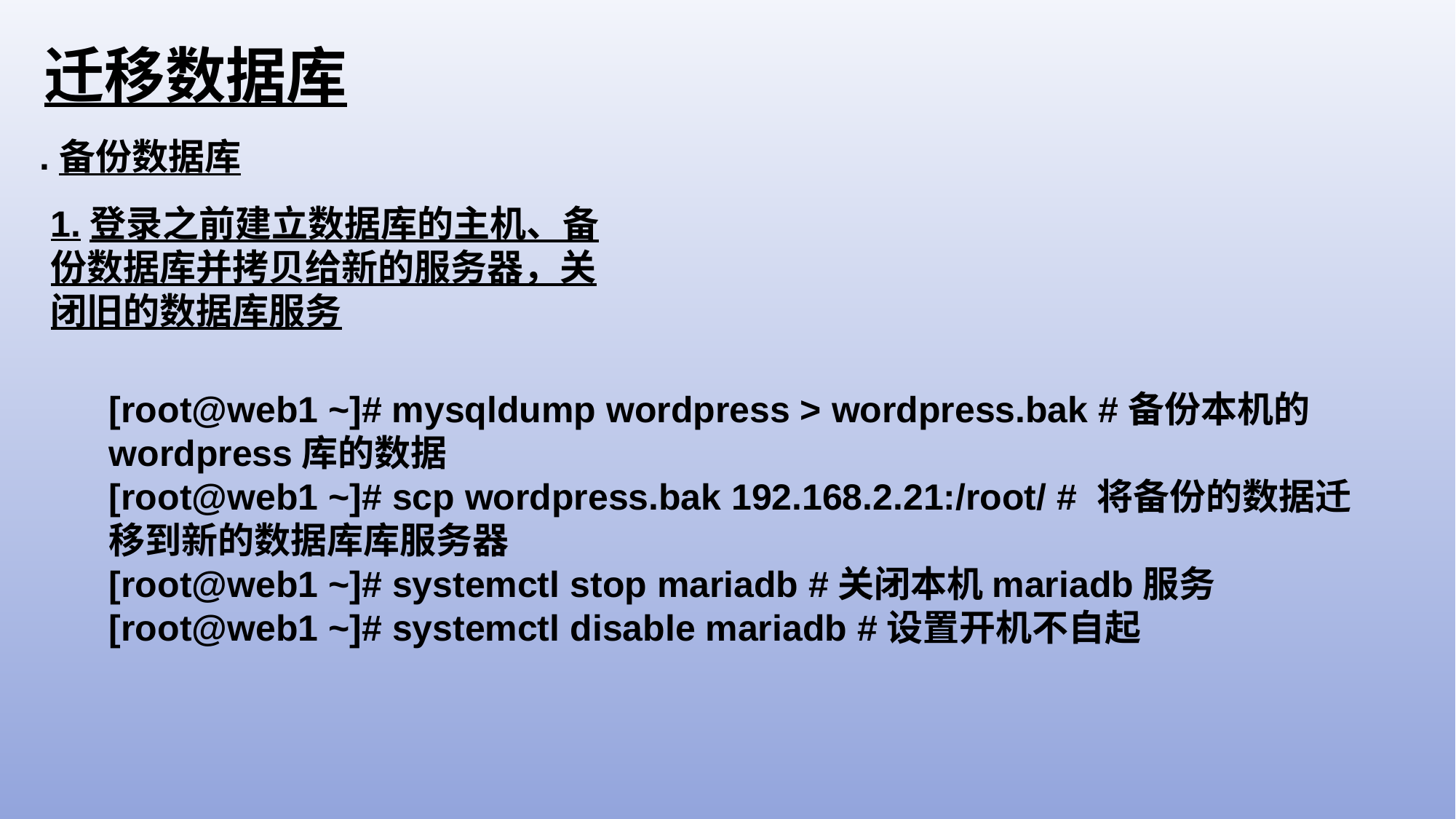

迁移数据库

 .备份数据库
1.登录之前建立数据库的主机、备份数据库并拷贝给新的服务器，关闭旧的数据库服务
[root@web1 ~]# mysqldump wordpress > wordpress.bak #备份本机的wordpress库的数据
[root@web1 ~]# scp wordpress.bak 192.168.2.21:/root/ # 将备份的数据迁移到新的数据库库服务器
[root@web1 ~]# systemctl stop mariadb #关闭本机mariadb服务
[root@web1 ~]# systemctl disable mariadb #设置开机不自起